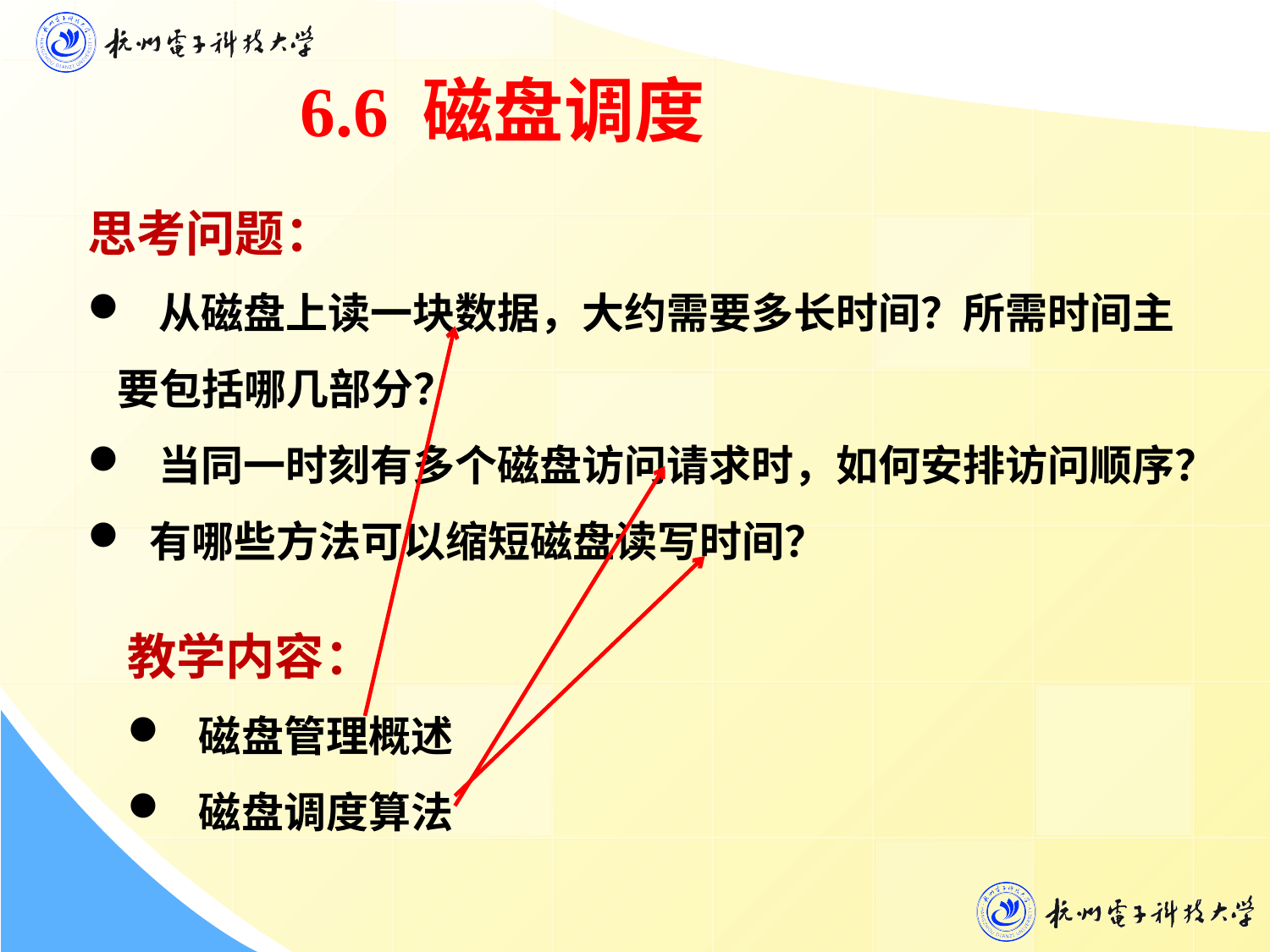

6.6 磁盘调度
思考问题：
  从磁盘上读一块数据，大约需要多长时间？所需时间主要包括哪几部分？
  当同一时刻有多个磁盘访问请求时，如何安排访问顺序？
 有哪些方法可以缩短磁盘读写时间？

教学内容：
  磁盘管理概述
  磁盘调度算法